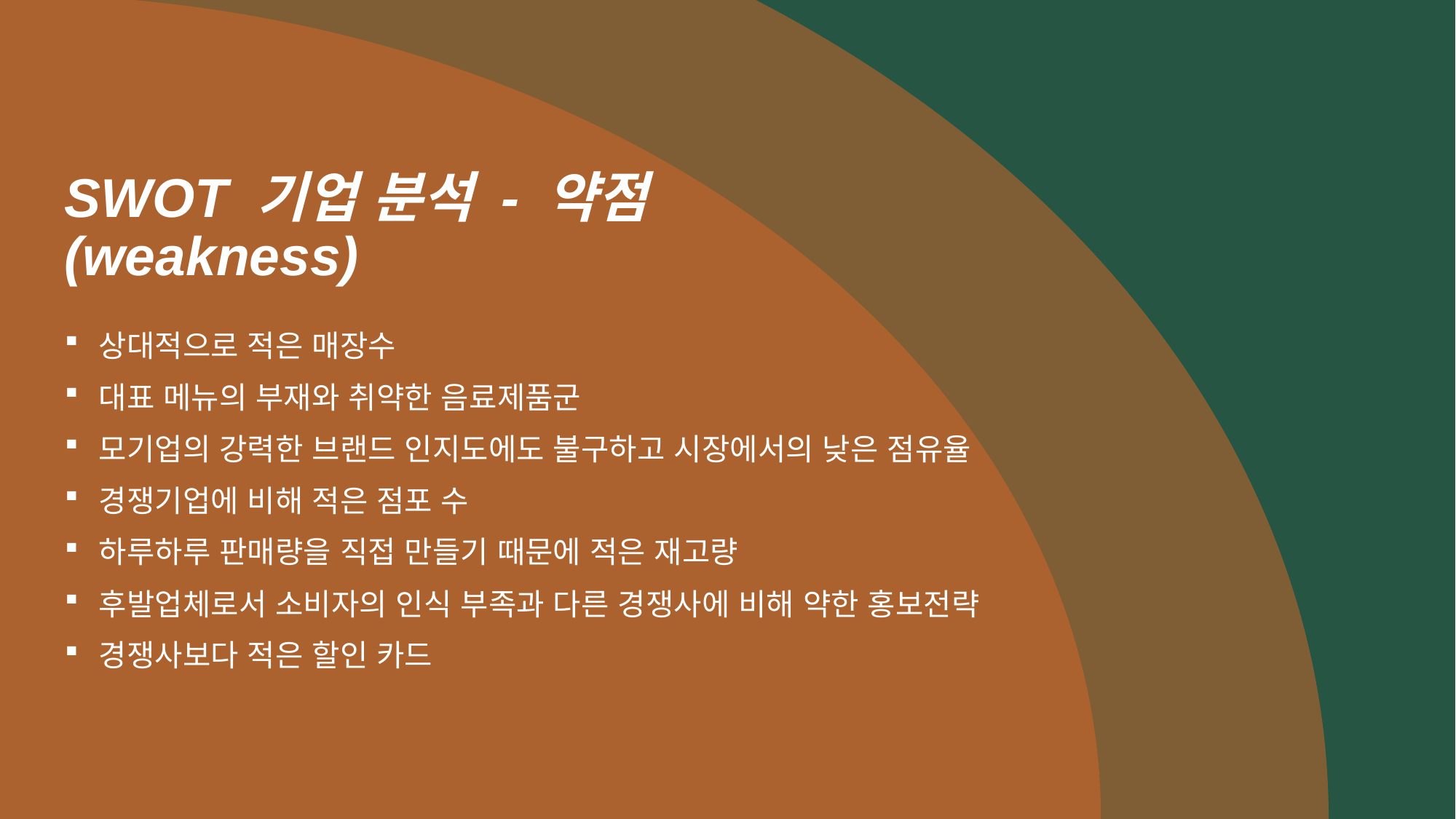

# SWOT 기업 분석 - 약점(weakness)
상대적으로 적은 매장수
대표 메뉴의 부재와 취약한 음료제품군
모기업의 강력한 브랜드 인지도에도 불구하고 시장에서의 낮은 점유율
경쟁기업에 비해 적은 점포 수
하루하루 판매량을 직접 만들기 때문에 적은 재고량
후발업체로서 소비자의 인식 부족과 다른 경쟁사에 비해 약한 홍보전략
경쟁사보다 적은 할인 카드